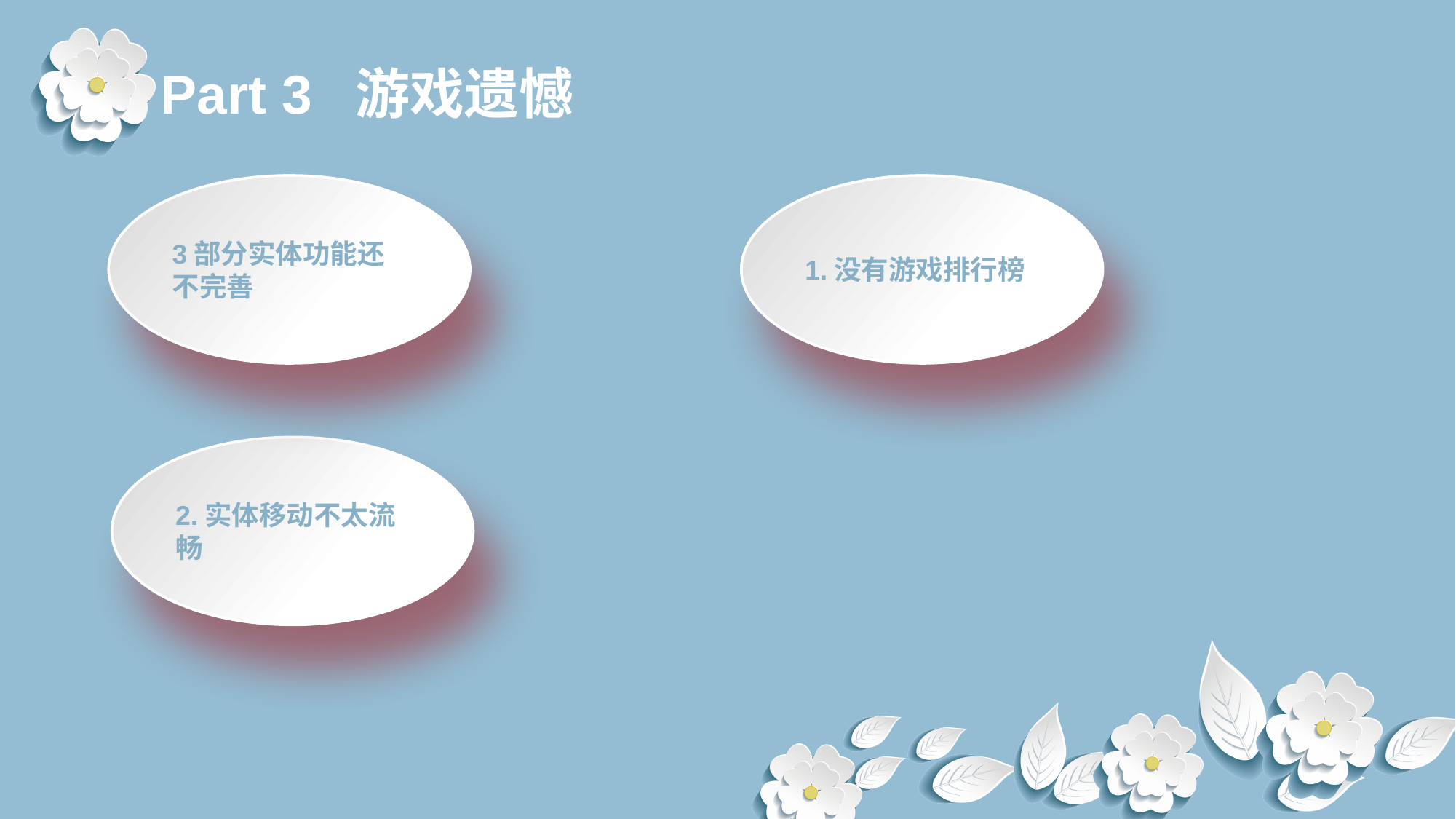

Part 3  游戏遗憾
3部分实体功能还不完善
1.没有游戏排行榜
2.实体移动不太流畅
延时符